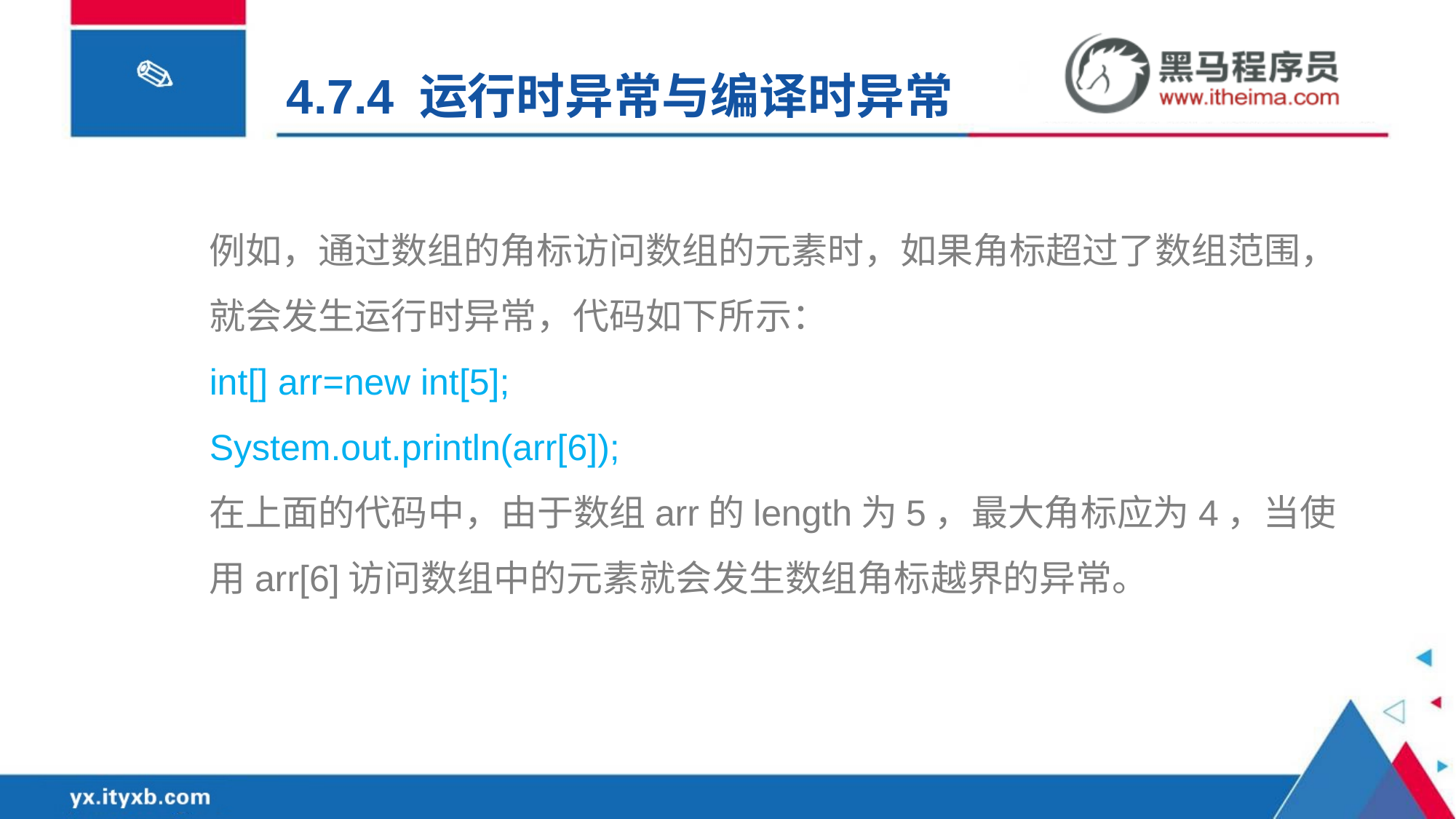

4.7.4 运行时异常与编译时异常
例如，通过数组的角标访问数组的元素时，如果角标超过了数组范围，就会发生运行时异常，代码如下所示：
int[] arr=new int[5];
System.out.println(arr[6]);
在上面的代码中，由于数组arr的length为5，最大角标应为4，当使用arr[6]访问数组中的元素就会发生数组角标越界的异常。